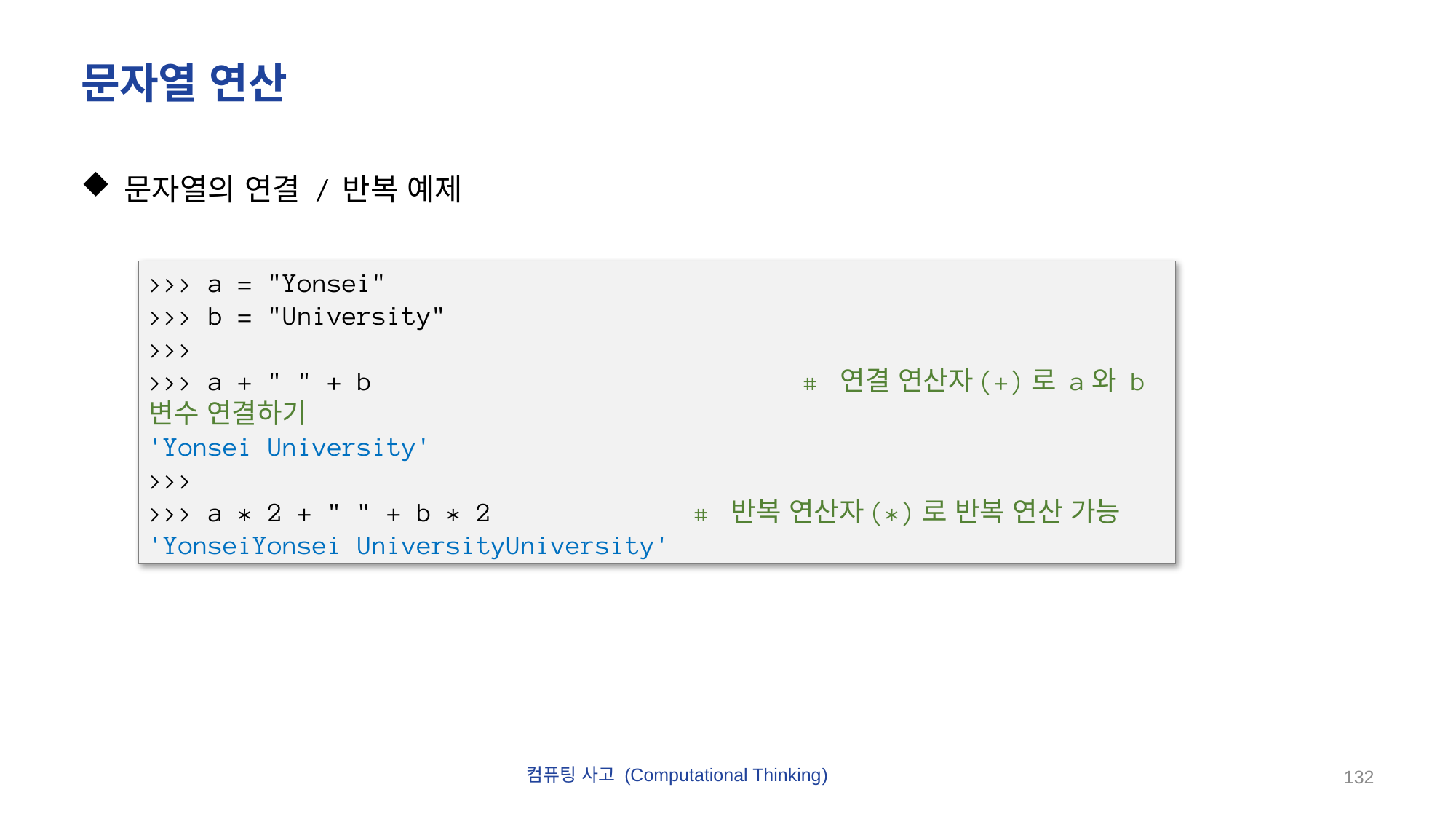

# 문자열 연산
문자열의 연결 / 반복 예제
>>> a = "Yonsei"
>>> b = "University"
>>>
>>> a + " " + b				# 연결 연산자(+)로 a와 b 변수 연결하기
'Yonsei University'
>>>
>>> a * 2 + " " + b * 2		# 반복 연산자(*)로 반복 연산 가능
'YonseiYonsei UniversityUniversity'